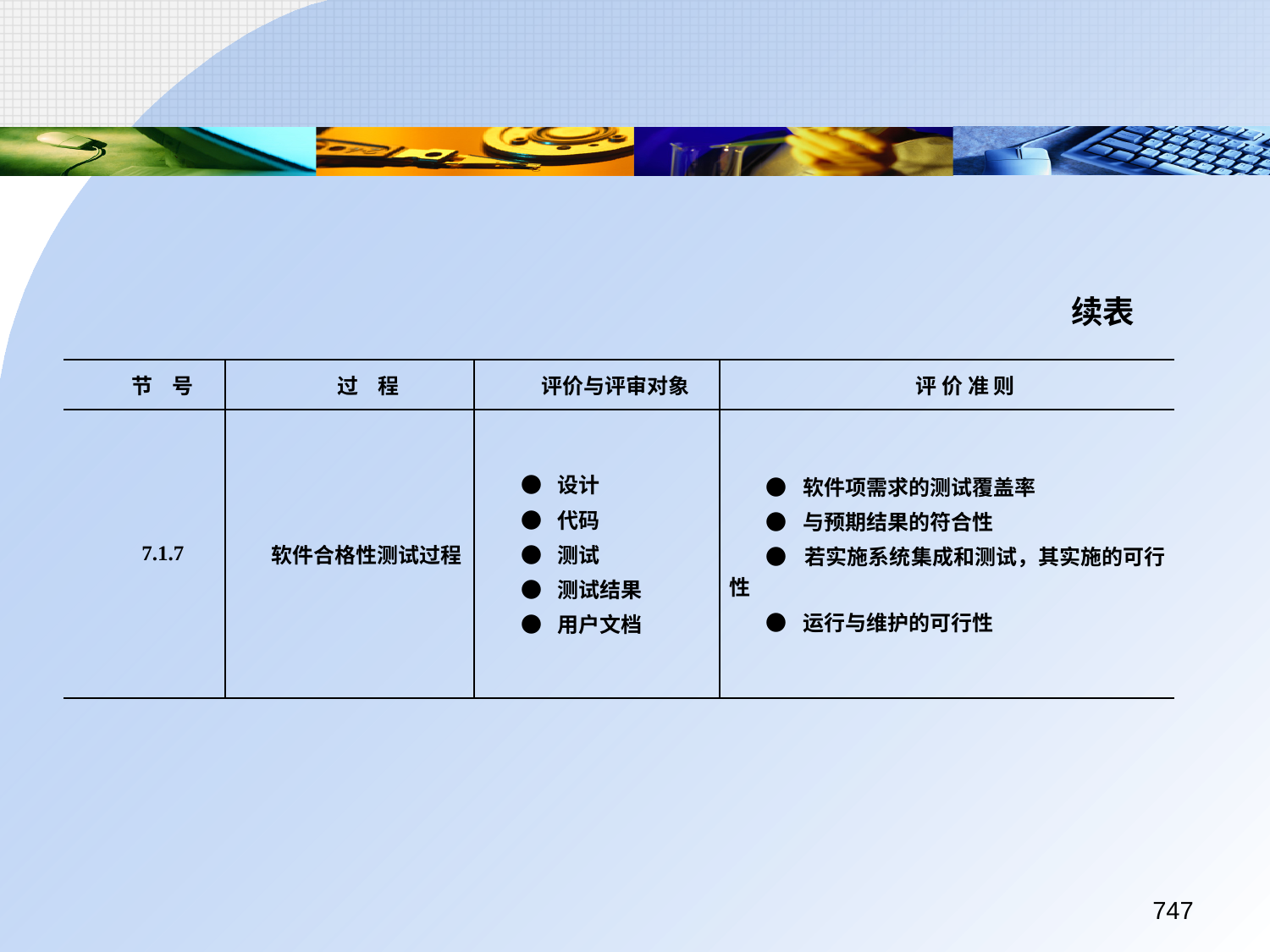

续表
| 节 号 | 过 程 | 评价与评审对象 | 评 价 准 则 |
| --- | --- | --- | --- |
| 7.1.7 | 软件合格性测试过程 | ● 设计 ● 代码 ● 测试 ● 测试结果 ● 用户文档 | ● 软件项需求的测试覆盖率 ● 与预期结果的符合性 ● 若实施系统集成和测试，其实施的可行性 ● 运行与维护的可行性 |
747